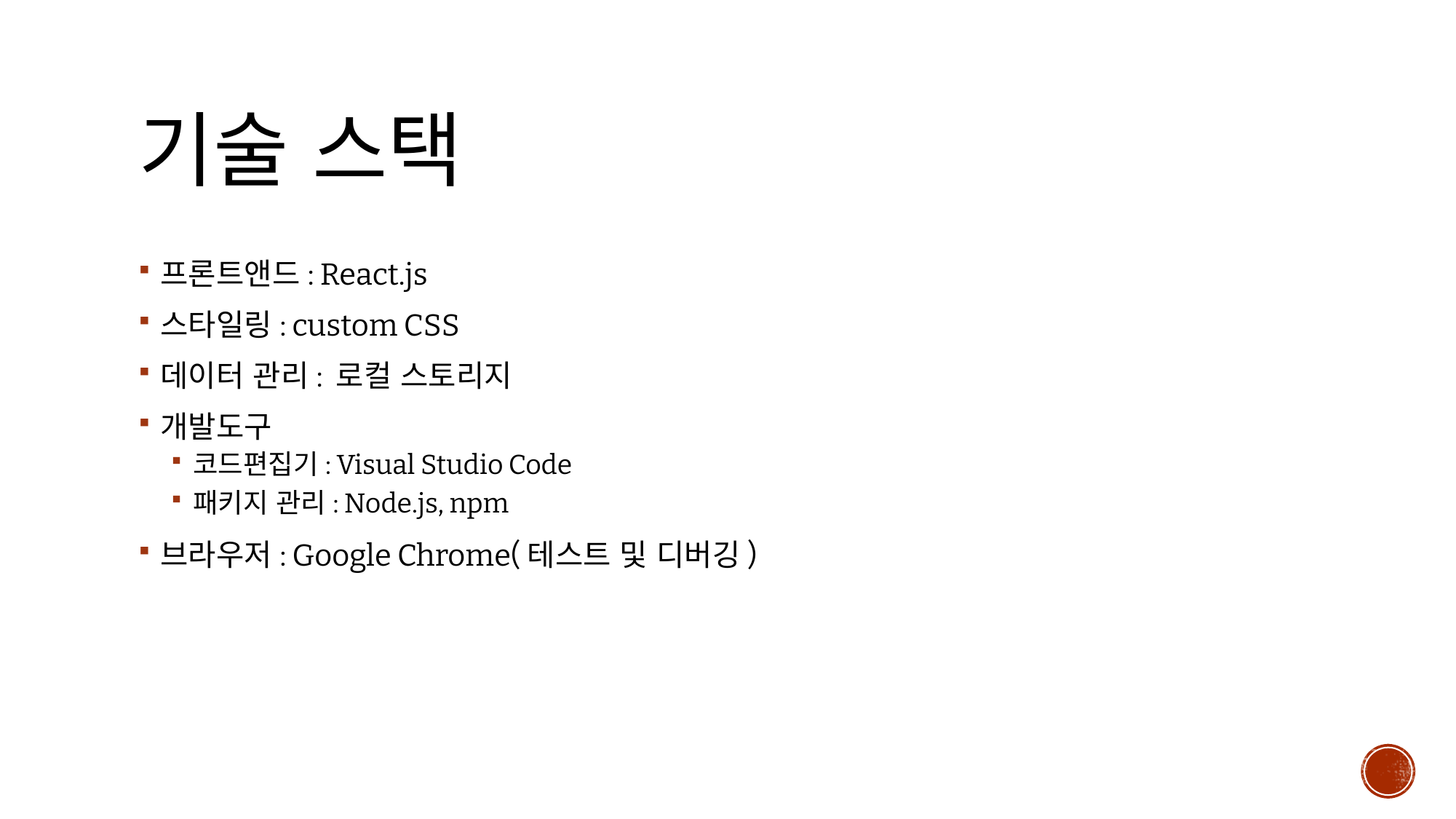

# 기술 스택
프론트앤드: React.js
스타일링: custom CSS
데이터 관리: 로컬 스토리지
개발도구
코드편집기: Visual Studio Code
패키지 관리: Node.js, npm
브라우저: Google Chrome(테스트 및 디버깅)